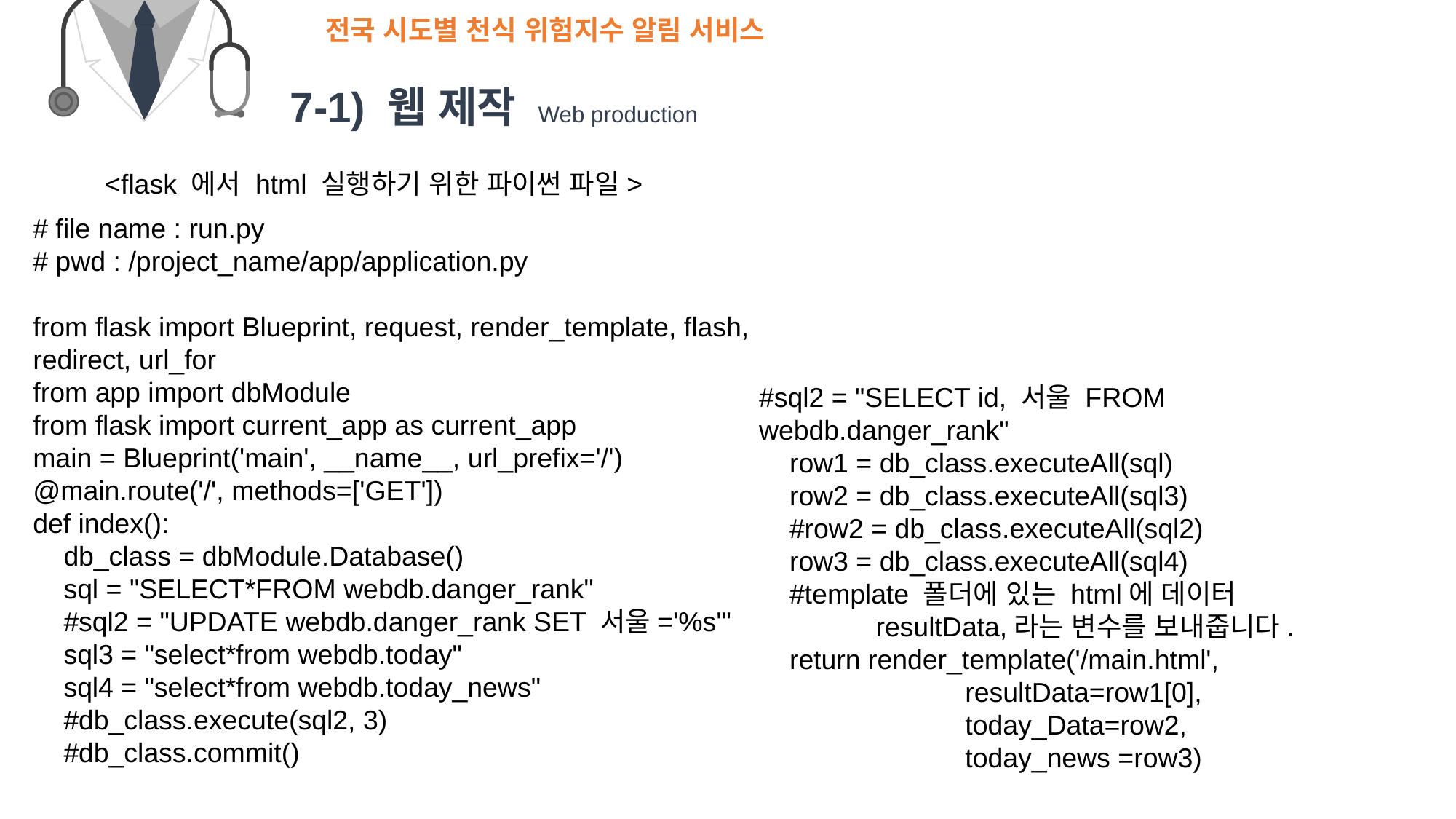

전국 시도별 천식 위험지수 알림 서비스
7-1) 웹 제작 Web production
<flask 에서 html 실행하기 위한 파이썬 파일>
# file name : run.py
# pwd : /project_name/app/application.py

from flask import Blueprint, request, render_template, flash, redirect, url_for
from app import dbModule
from flask import current_app as current_app
main = Blueprint('main', __name__, url_prefix='/')
@main.route('/', methods=['GET'])
def index():
    db_class = dbModule.Database()
    sql = "SELECT*FROM webdb.danger_rank"
    #sql2 = "UPDATE webdb.danger_rank SET 서울='%s'"
    sql3 = "select*from webdb.today"
    sql4 = "select*from webdb.today_news"
    #db_class.execute(sql2, 3)
    #db_class.commit()
#sql2 = "SELECT id, 서울 FROM webdb.danger_rank"
    row1 = db_class.executeAll(sql)
    row2 = db_class.executeAll(sql3)
    #row2 = db_class.executeAll(sql2)
    row3 = db_class.executeAll(sql4)
    #template 폴더에 있는 html에 데이터
	 resultData,라는 변수를 보내줍니다.
    return render_template('/main.html',
                           resultData=row1[0],
                           today_Data=row2,
                           today_news =row3)